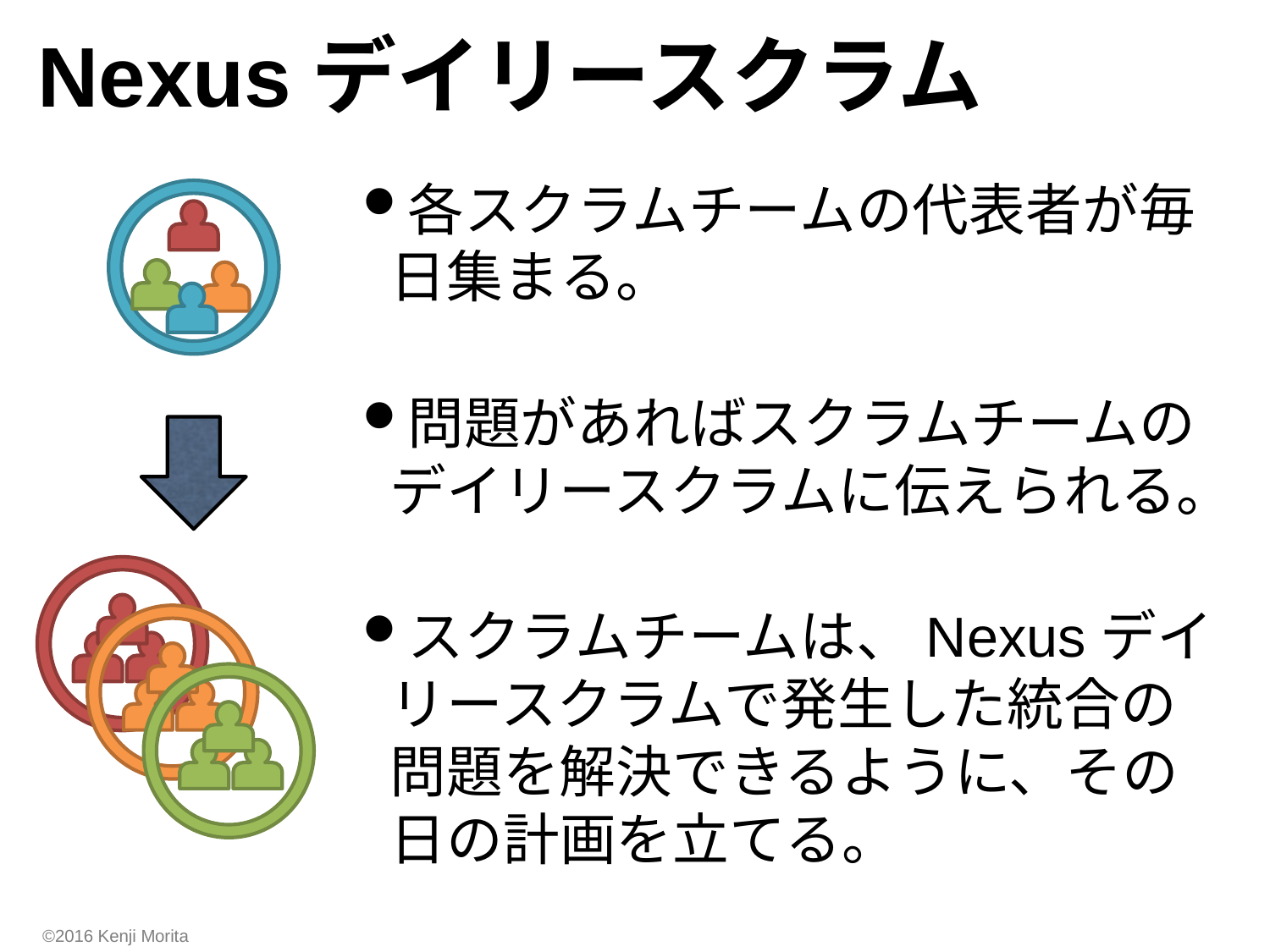

# Nexusデイリースクラム
各スクラムチームの代表者が毎日集まる。

問題があればスクラムチームのデイリースクラムに伝えられる。

スクラムチームは、Nexusデイリースクラムで発生した統合の問題を解決できるように、その日の計画を立てる。